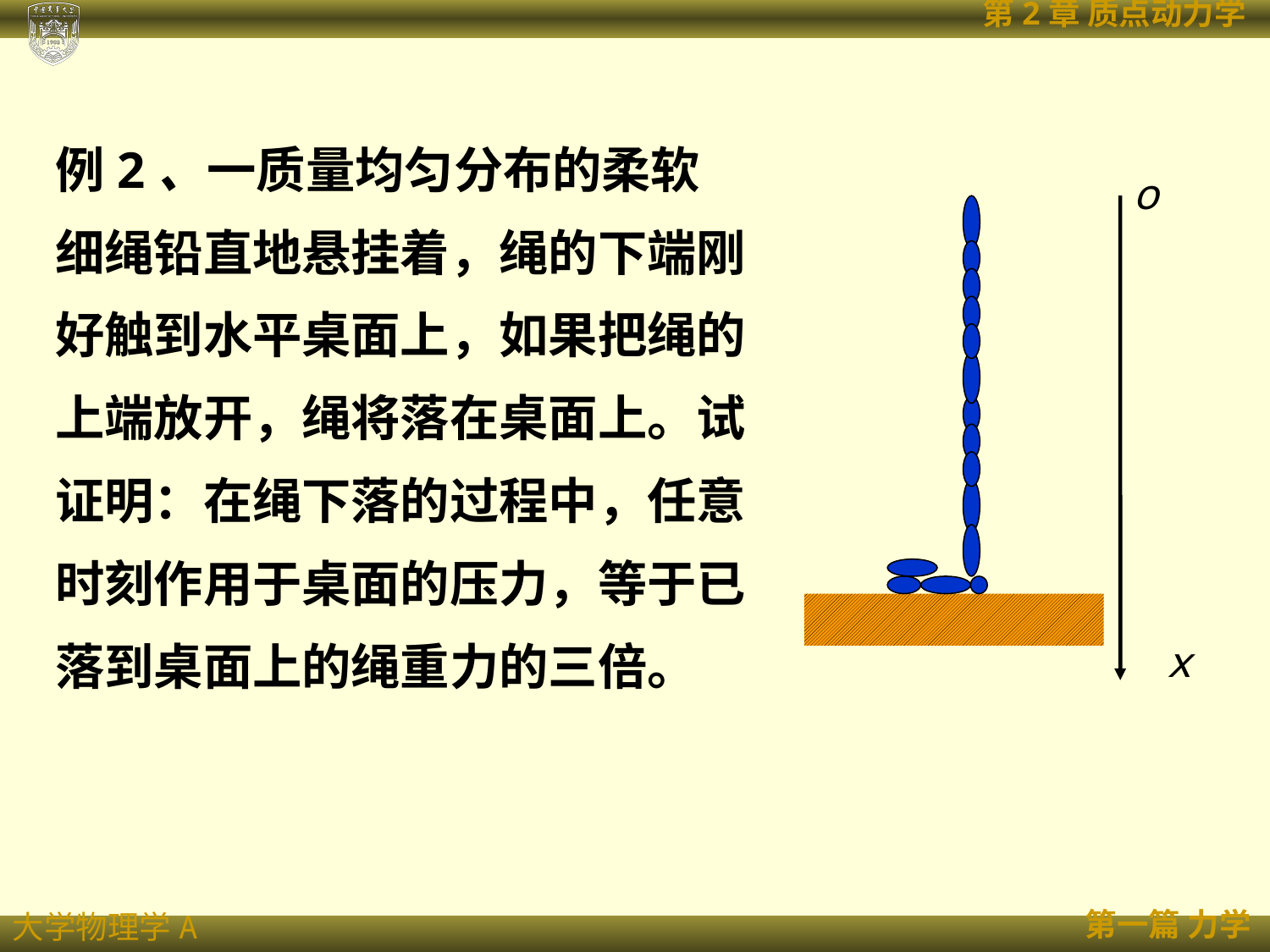

例2、一质量均匀分布的柔软细绳铅直地悬挂着，绳的下端刚好触到水平桌面上，如果把绳的上端放开，绳将落在桌面上。试证明：在绳下落的过程中，任意时刻作用于桌面的压力，等于已落到桌面上的绳重力的三倍。
o

x